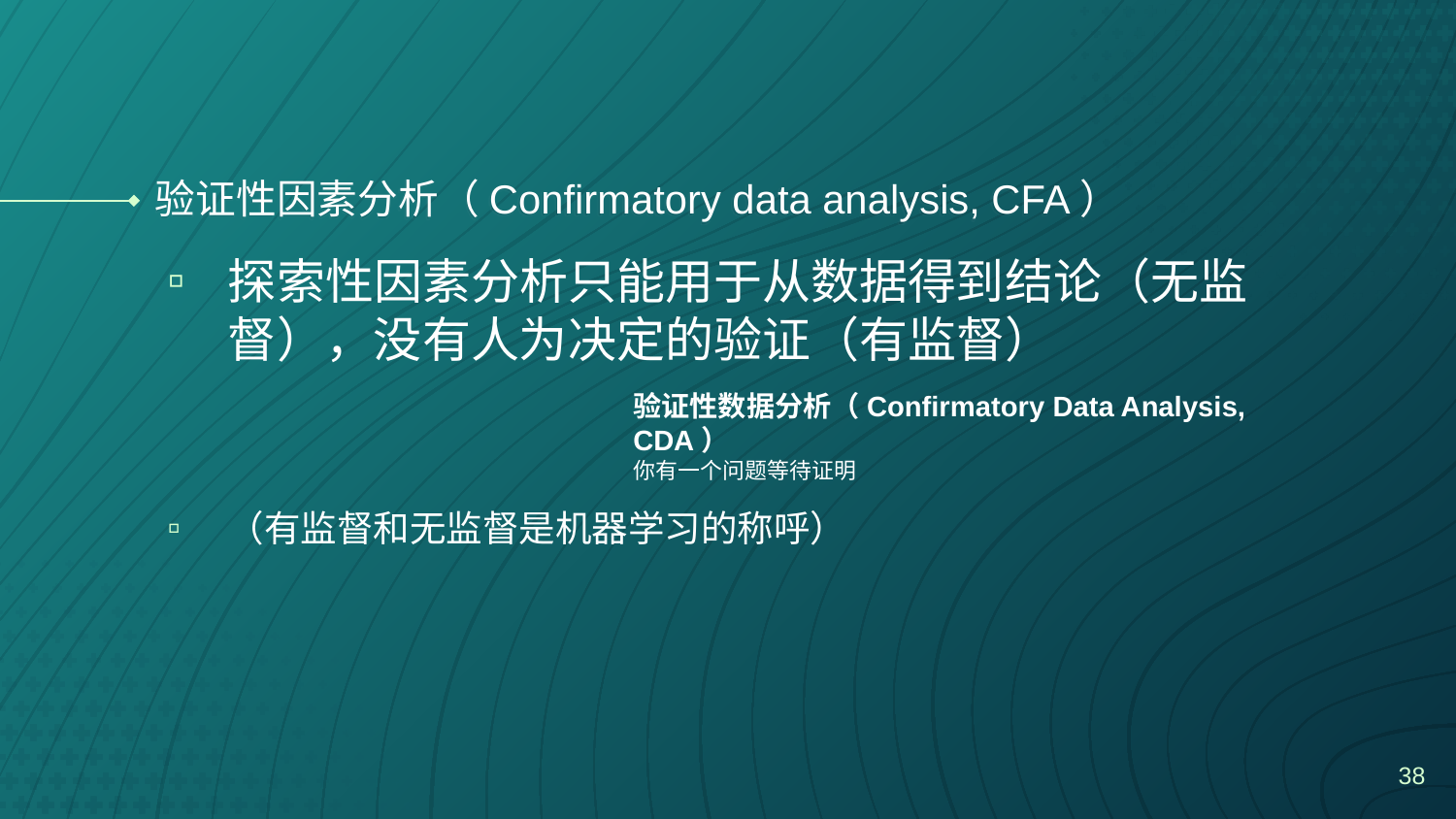

# 验证性因素分析（Confirmatory data analysis, CFA）
探索性因素分析只能用于从数据得到结论（无监督），没有人为决定的验证（有监督）

（有监督和无监督是机器学习的称呼）
验证性数据分析（Confirmatory Data Analysis, CDA）
你有一个问题等待证明
38